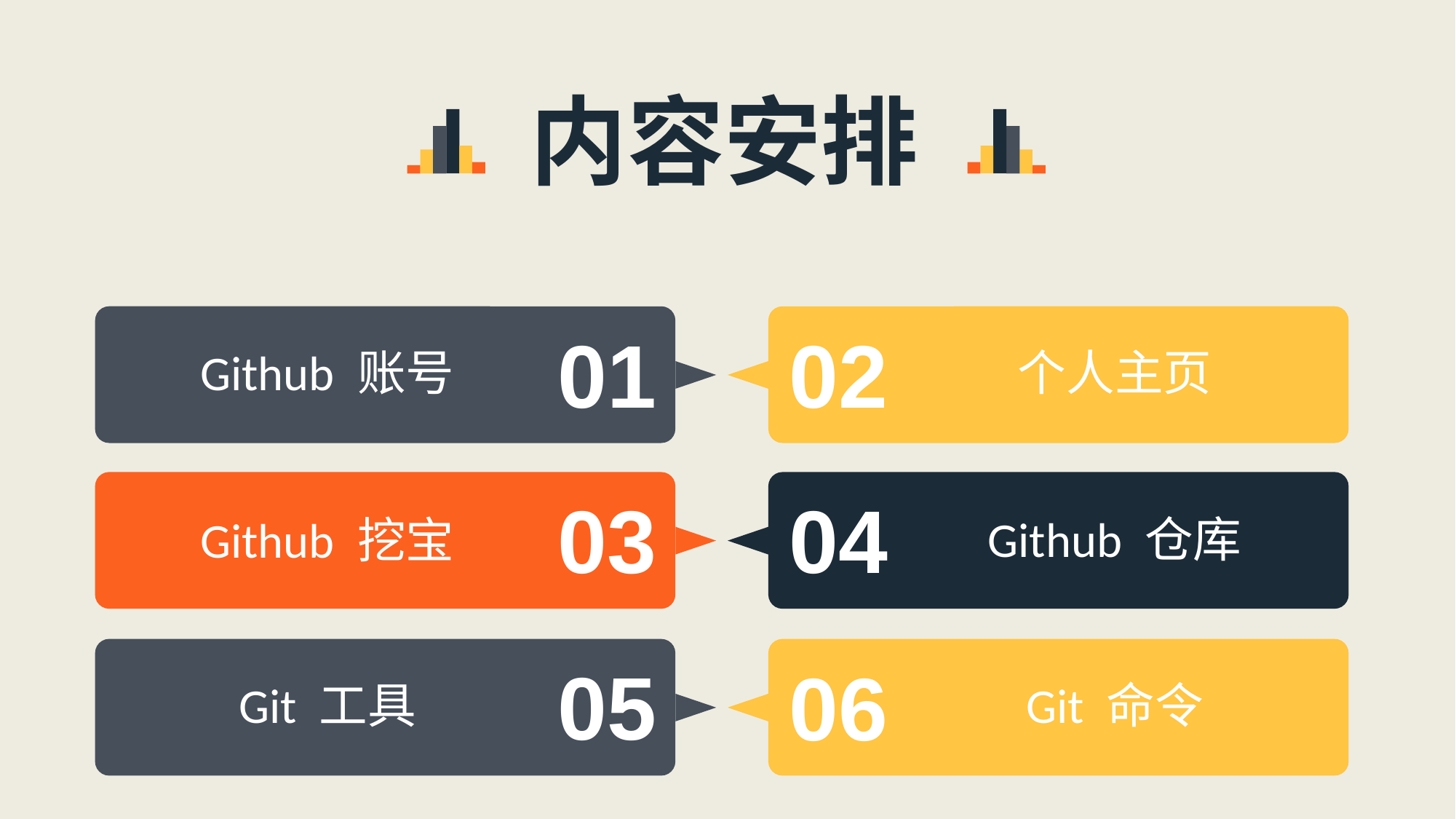

内容安排

01
02
Github 账号
个人主页

03
04
Github 仓库
Github 挖宝

05
06
Git 工具
Git 命令